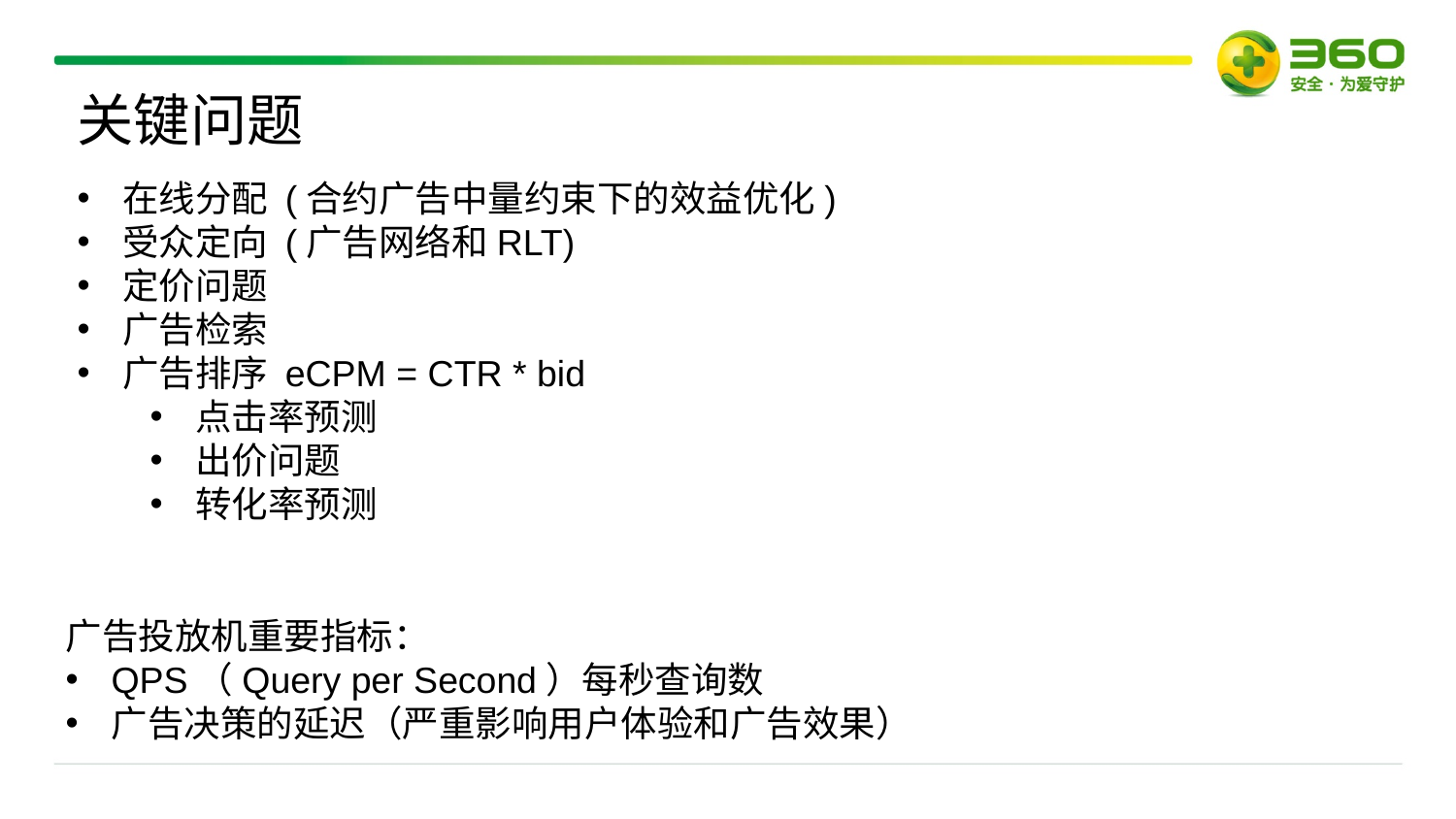

关键问题
在线分配 (合约广告中量约束下的效益优化)
受众定向 (广告网络和RLT)
定价问题
广告检索
广告排序 eCPM = CTR * bid
点击率预测
出价问题
转化率预测
广告投放机重要指标：
QPS（Query per Second）每秒查询数
广告决策的延迟（严重影响用户体验和广告效果）